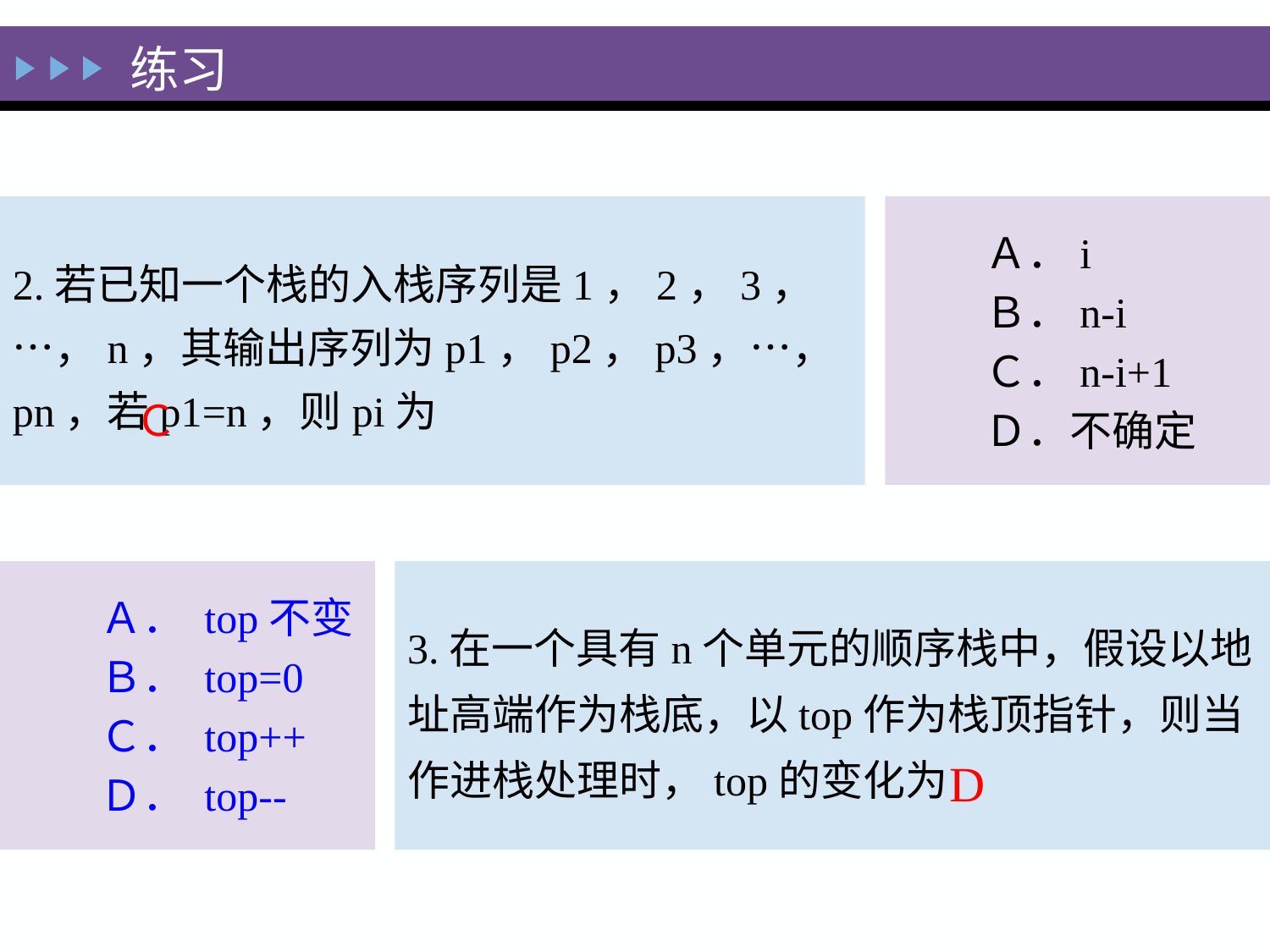

# 练习
2.若已知一个栈的入栈序列是1，2，3，…，n，其输出序列为p1，p2，p3，…，pn，若p1=n，则pi为
Ａ．i
Ｂ．n-i
Ｃ．n-i+1
Ｄ．不确定
Ｃ
Ａ． top不变
Ｂ． top=0
Ｃ． top++
Ｄ． top--
3.在一个具有n个单元的顺序栈中，假设以地址高端作为栈底，以top作为栈顶指针，则当作进栈处理时，top的变化为
D